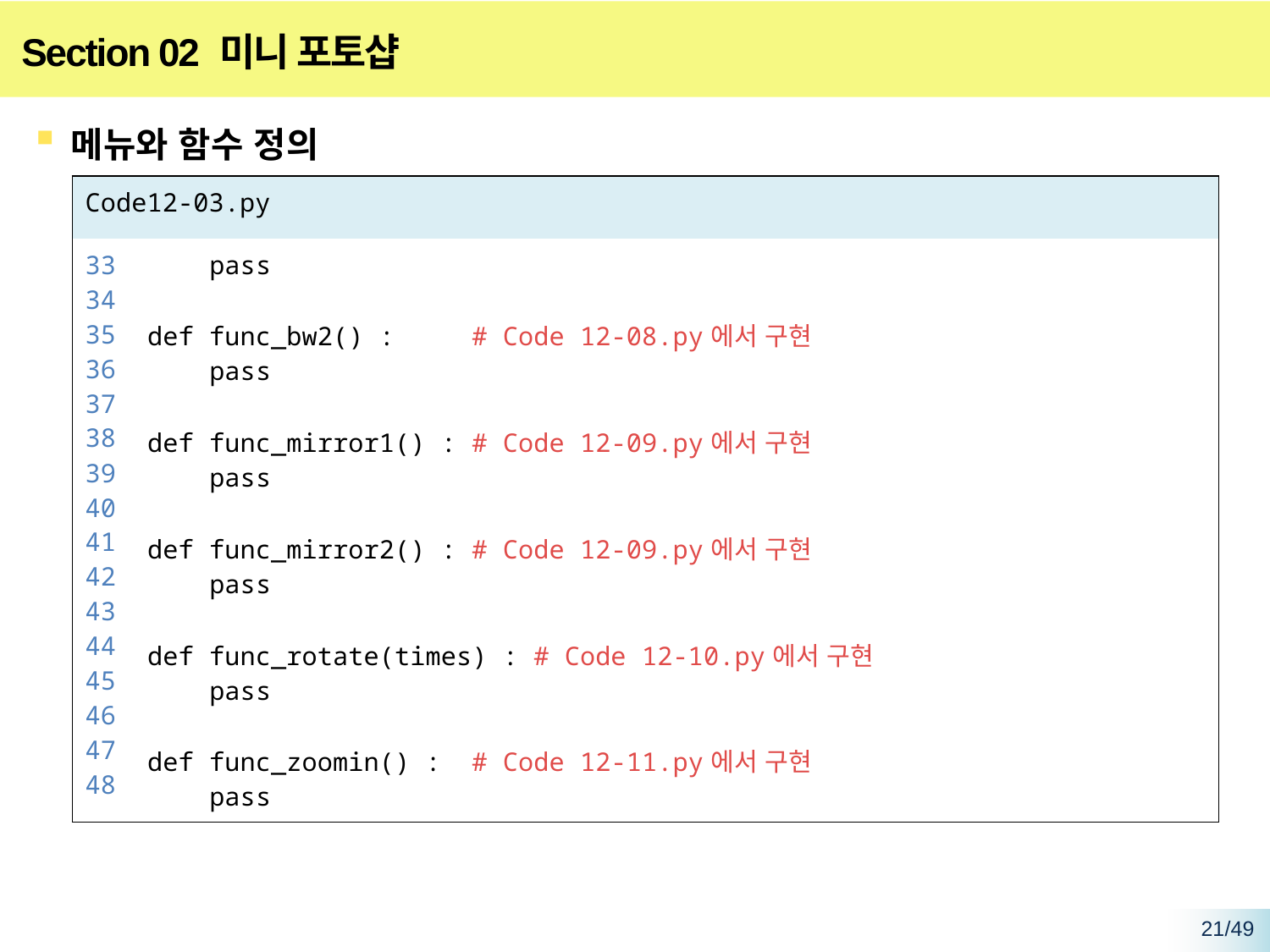

# Section 02 미니 포토샵
메뉴와 함수 정의
| Code12-03.py |  |
| --- | --- |
| 33 34 35 36 37 38 39 40 41 42 43 44 45 46 47 48 | pass def func\_bw2() : # Code 12-08.py에서 구현 pass def func\_mirror1() : # Code 12-09.py에서 구현 pass def func\_mirror2() : # Code 12-09.py에서 구현 pass def func\_rotate(times) : # Code 12-10.py에서 구현 pass def func\_zoomin() : # Code 12-11.py에서 구현 pass |